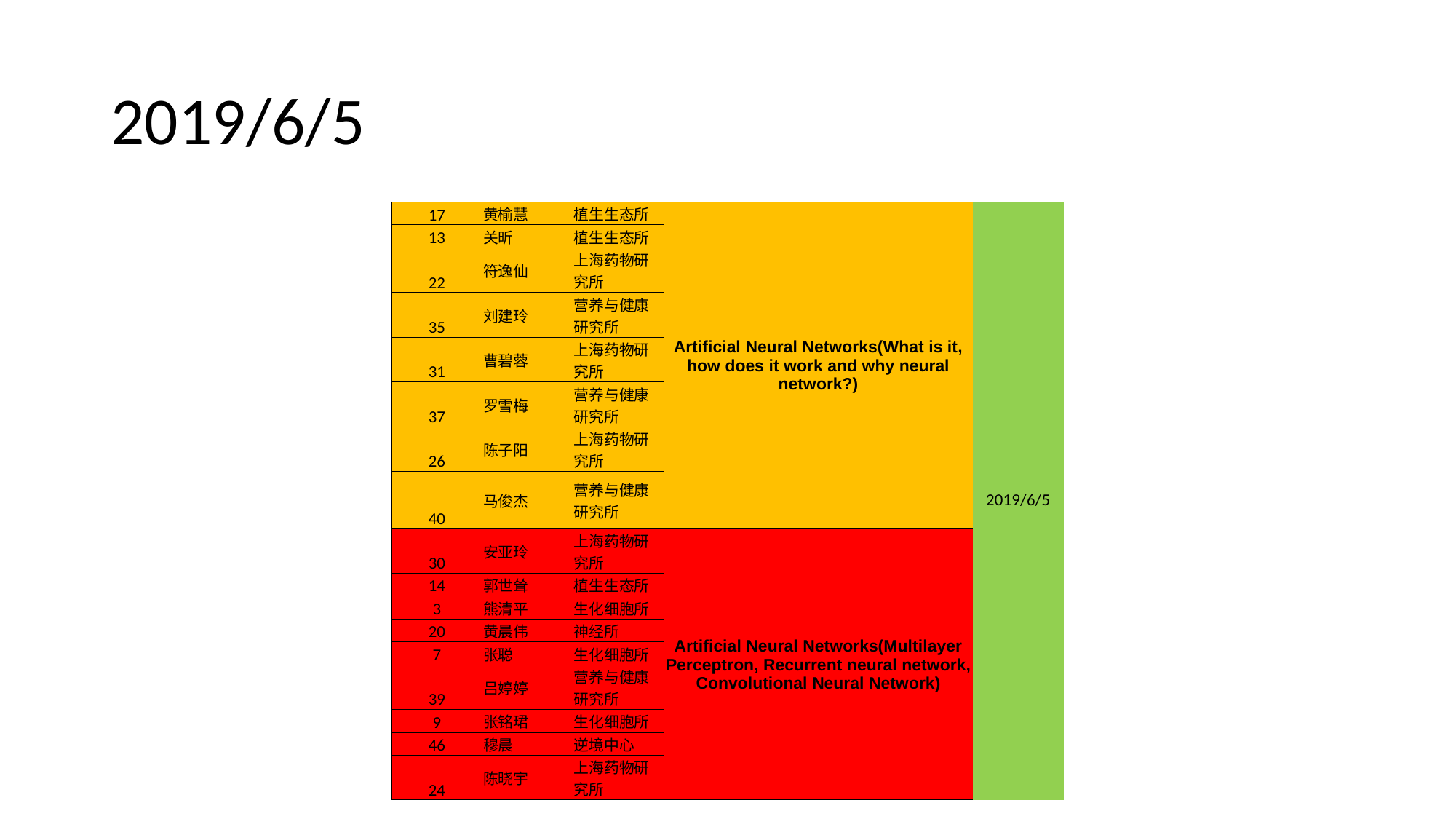

# 2019/6/5
| 17 | 黄榆慧 | 植生生态所 | Artificial Neural Networks(What is it, how does it work and why neural network?) | 2019/6/5 |
| --- | --- | --- | --- | --- |
| 13 | 关昕 | 植生生态所 |  |  |
| 22 | 符逸仙 | 上海药物研究所 |  |  |
| 35 | 刘建玲 | 营养与健康研究所 |  |  |
| 31 | 曹碧蓉 | 上海药物研究所 |  |  |
| 37 | 罗雪梅 | 营养与健康研究所 |  |  |
| 26 | 陈子阳 | 上海药物研究所 |  |  |
| 40 | 马俊杰 | 营养与健康研究所 |  |  |
| 30 | 安亚玲 | 上海药物研究所 | Artificial Neural Networks(Multilayer Perceptron, Recurrent neural network, Convolutional Neural Network) |  |
| 14 | 郭世耸 | 植生生态所 |  |  |
| 3 | 熊清平 | 生化细胞所 |  |  |
| 20 | 黄晨伟 | 神经所 |  |  |
| 7 | 张聪 | 生化细胞所 |  |  |
| 39 | 吕婷婷 | 营养与健康研究所 |  |  |
| 9 | 张铭珺 | 生化细胞所 |  |  |
| 46 | 穆晨 | 逆境中心 |  |  |
| 24 | 陈晓宇 | 上海药物研究所 |  |  |